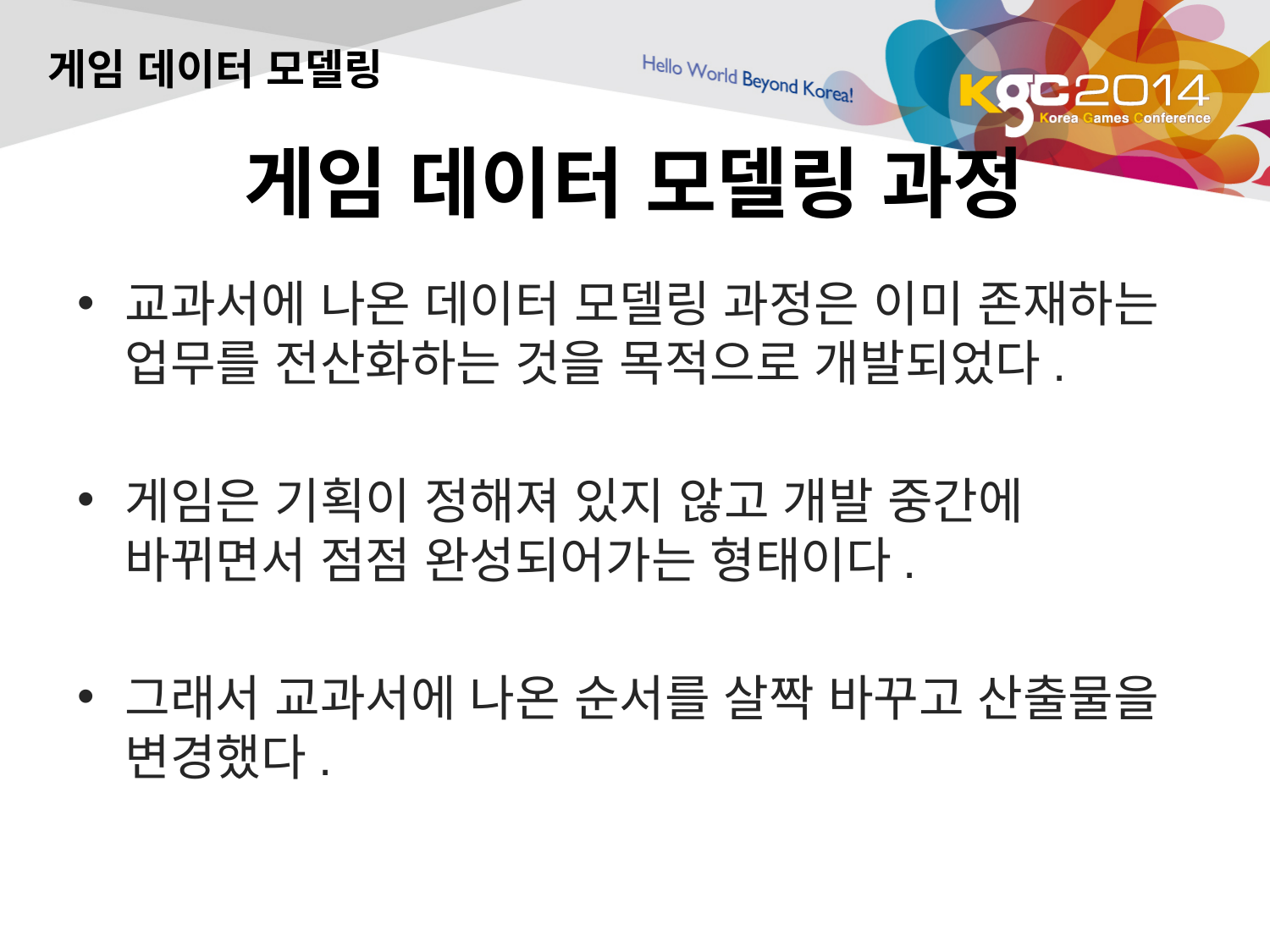

게임 데이터 모델링
# 게임 데이터 모델링 과정
교과서에 나온 데이터 모델링 과정은 이미 존재하는 업무를 전산화하는 것을 목적으로 개발되었다.

게임은 기획이 정해져 있지 않고 개발 중간에 바뀌면서 점점 완성되어가는 형태이다.

그래서 교과서에 나온 순서를 살짝 바꾸고 산출물을 변경했다.